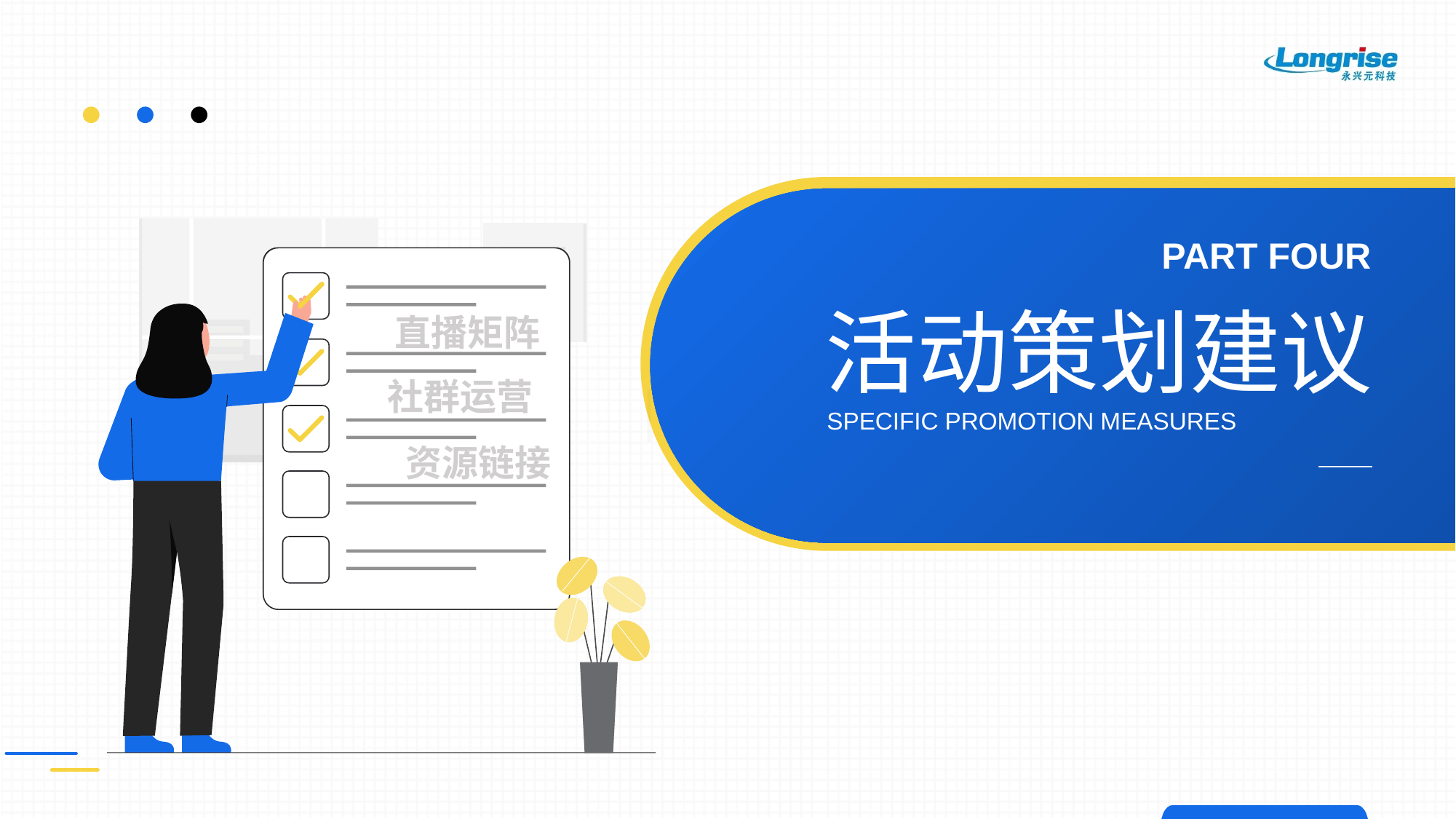

PART FOUR
活动策划建议
直播矩阵
社群运营
SPECIFIC PROMOTION MEASURES
资源链接